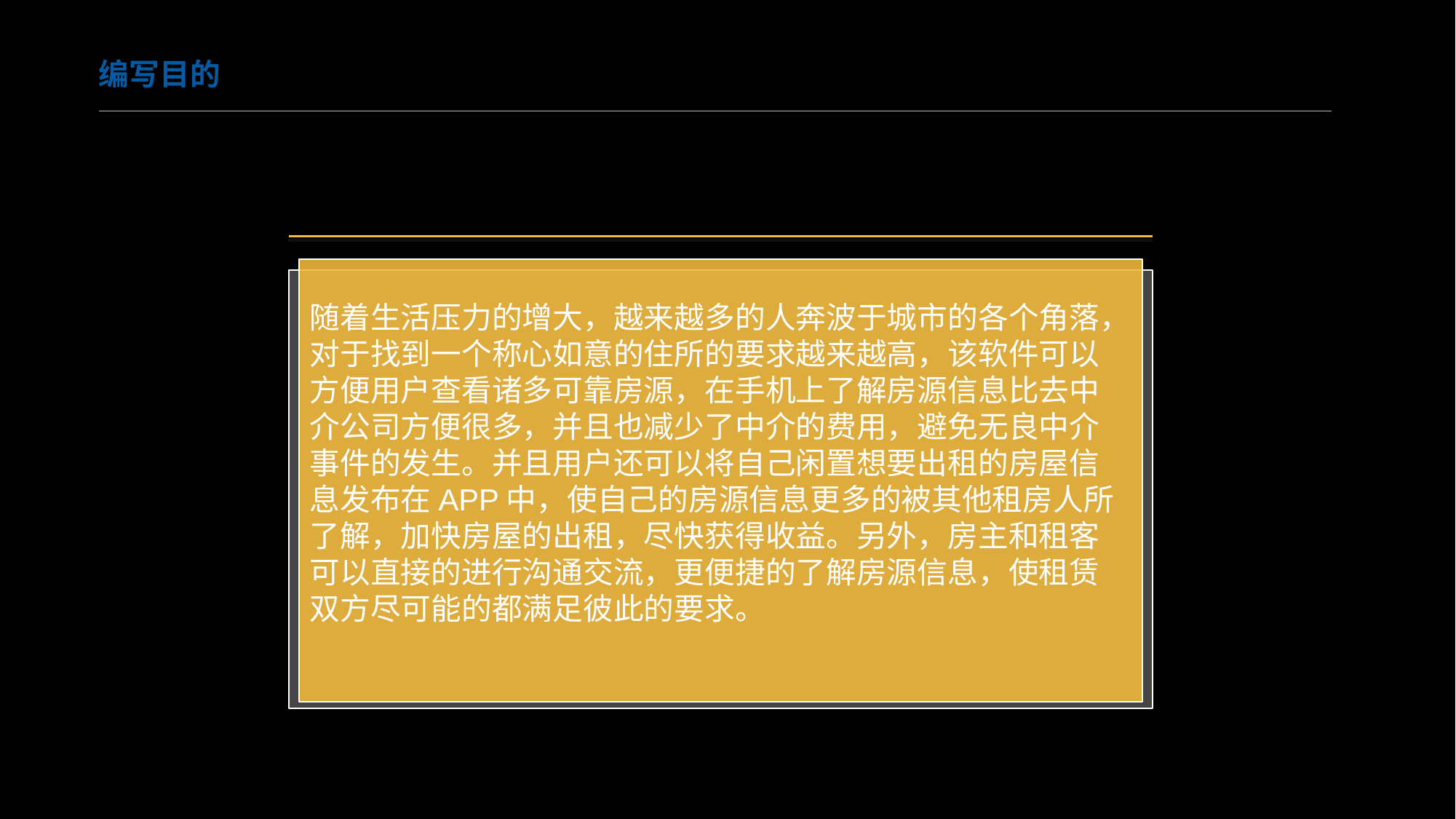

编写目的
随着生活压力的增大，越来越多的人奔波于城市的各个角落，
对于找到一个称心如意的住所的要求越来越高，该软件可以
方便用户查看诸多可靠房源，在手机上了解房源信息比去中
介公司方便很多，并且也减少了中介的费用，避免无良中介
事件的发生。并且用户还可以将自己闲置想要出租的房屋信
息发布在APP中，使自己的房源信息更多的被其他租房人所
了解，加快房屋的出租，尽快获得收益。另外，房主和租客
可以直接的进行沟通交流，更便捷的了解房源信息，使租赁
双方尽可能的都满足彼此的要求。